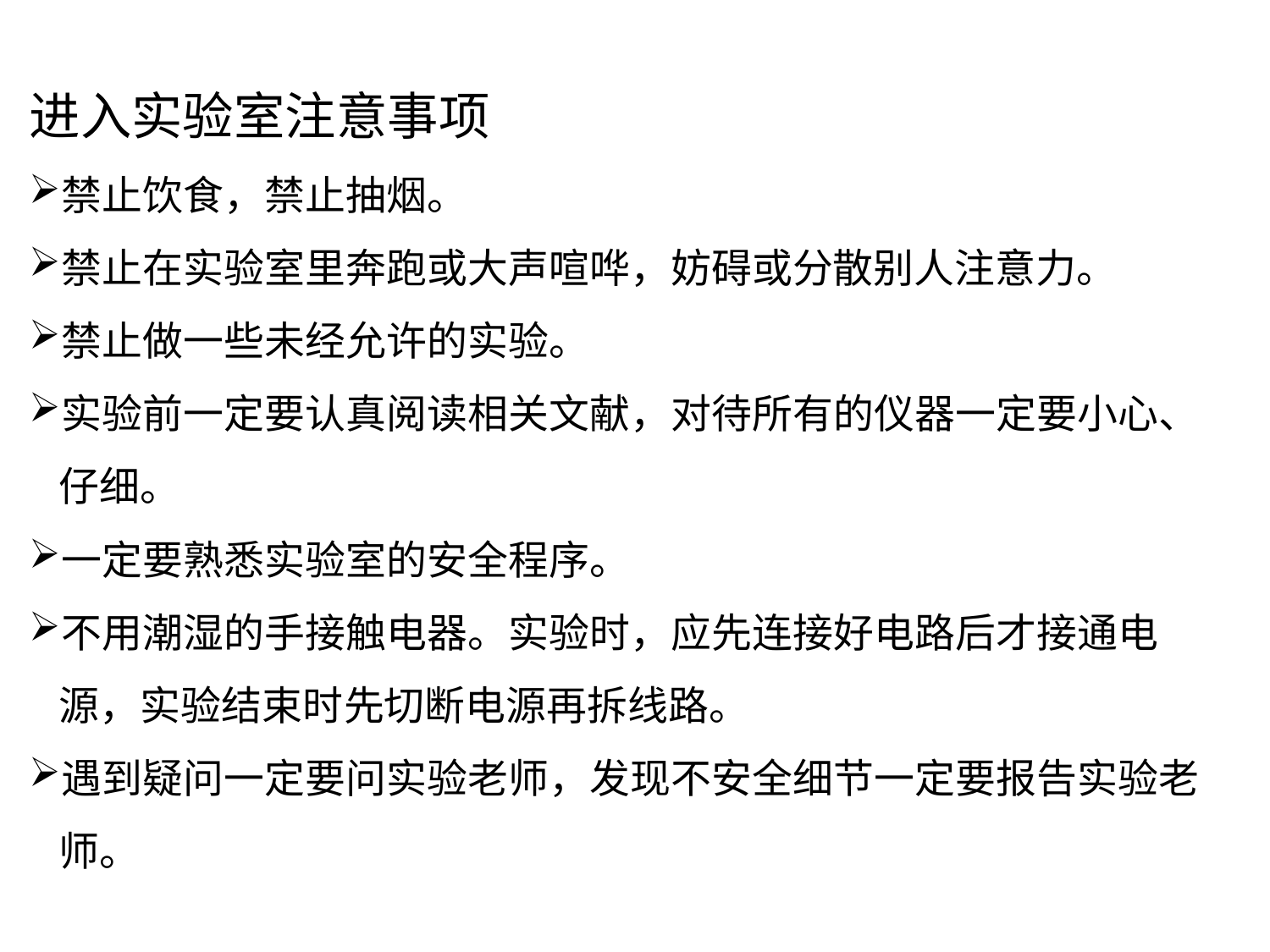

进入实验室注意事项
禁止饮食，禁止抽烟。
禁止在实验室里奔跑或大声喧哗，妨碍或分散别人注意力。
禁止做一些未经允许的实验。
实验前一定要认真阅读相关文献，对待所有的仪器一定要小心、仔细。
一定要熟悉实验室的安全程序。
不用潮湿的手接触电器。实验时，应先连接好电路后才接通电源，实验结束时先切断电源再拆线路。
遇到疑问一定要问实验老师，发现不安全细节一定要报告实验老师。